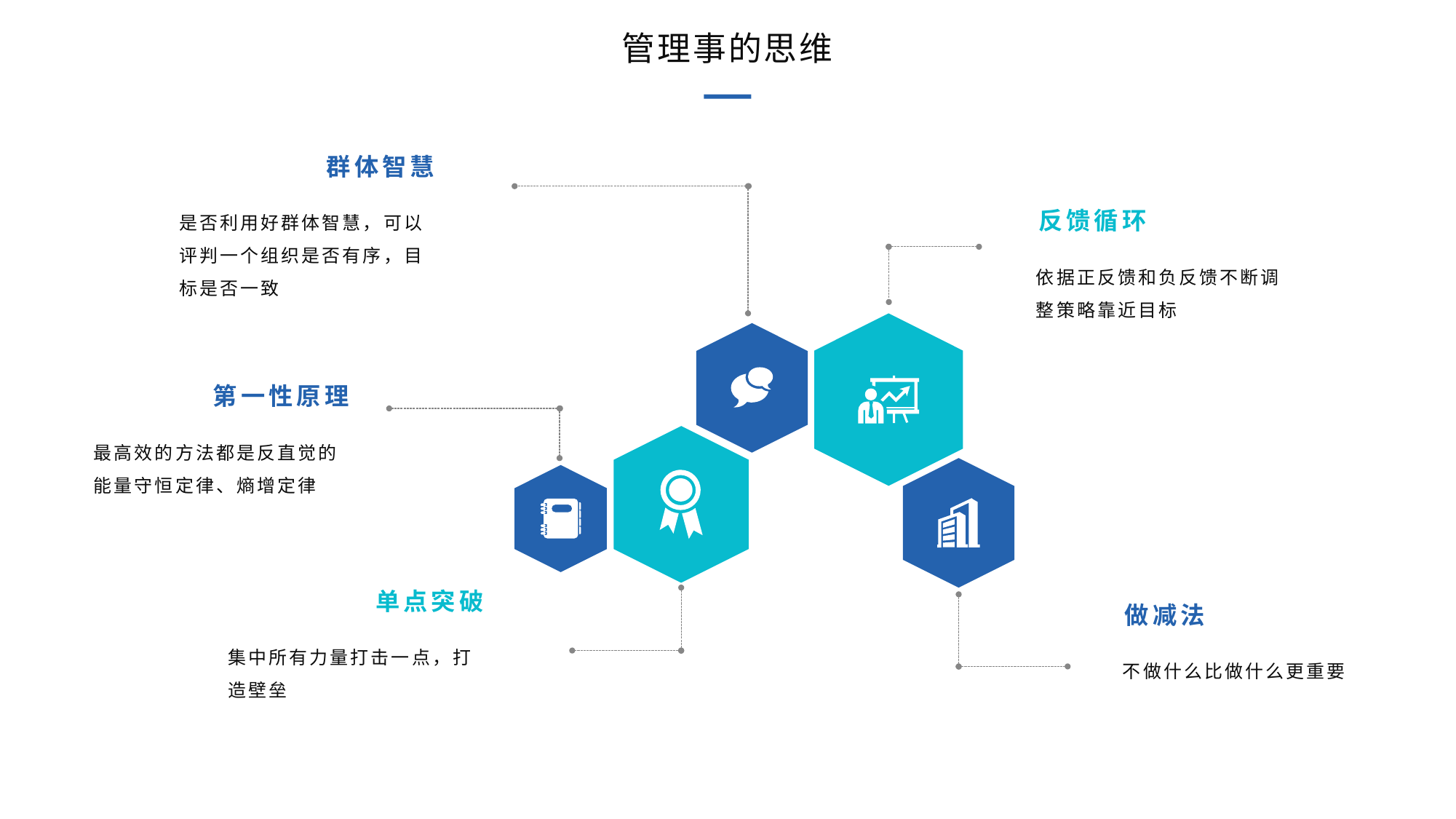

管理事的思维
群体智慧
是否利用好群体智慧，可以评判一个组织是否有序，目标是否一致
反馈循环
依据正反馈和负反馈不断调整策略靠近目标

第一性原理

最高效的方法都是反直觉的
能量守恒定律、熵增定律

单点突破
做减法
集中所有力量打击一点，打造壁垒
不做什么比做什么更重要